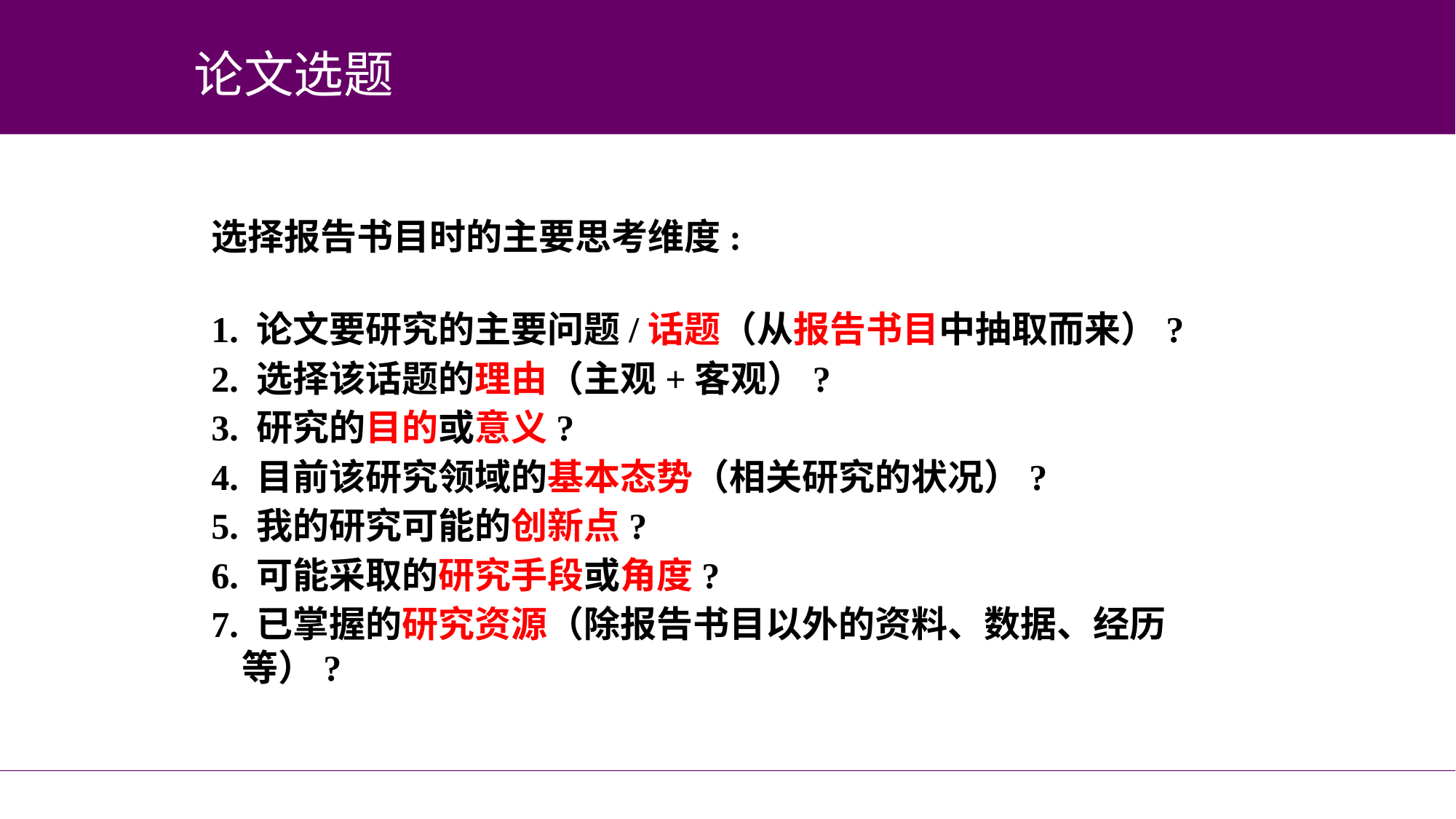

论文选题
选择报告书目时的主要思考维度:

1. 论文要研究的主要问题/话题（从报告书目中抽取而来）?
2. 选择该话题的理由（主观+客观）?
3. 研究的目的或意义?
4. 目前该研究领域的基本态势（相关研究的状况）?
5. 我的研究可能的创新点?
6. 可能采取的研究手段或角度?
7. 已掌握的研究资源（除报告书目以外的资料、数据、经历等）?